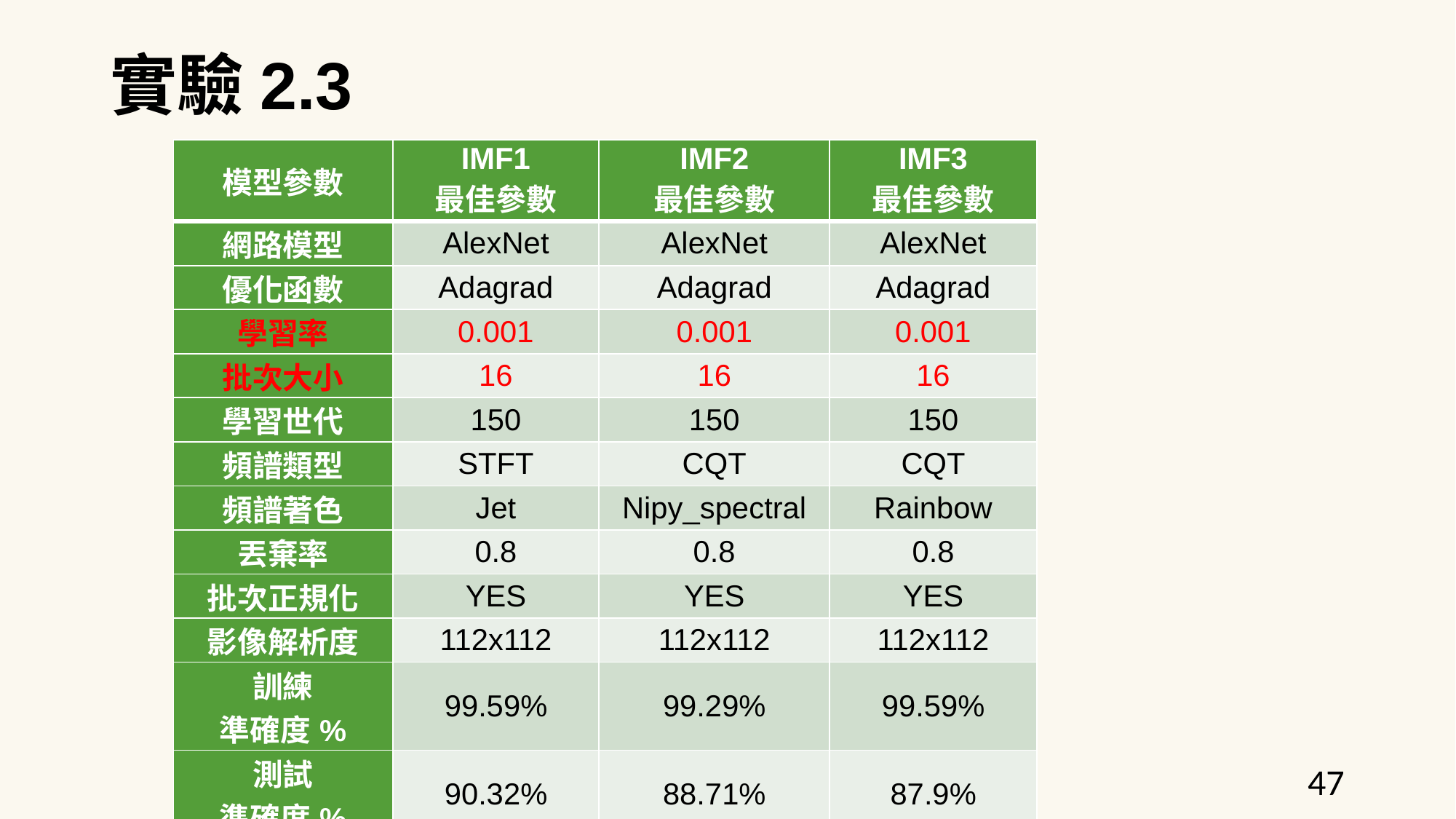

實驗2.3
| 模型參數 | IMF1 最佳參數 | IMF2 最佳參數 | IMF3 最佳參數 |
| --- | --- | --- | --- |
| 網路模型 | AlexNet | AlexNet | AlexNet |
| 優化函數 | Adagrad | Adagrad | Adagrad |
| 學習率 | 0.001 | 0.001 | 0.001 |
| 批次大小 | 16 | 16 | 16 |
| 學習世代 | 150 | 150 | 150 |
| 頻譜類型 | STFT | CQT | CQT |
| 頻譜著色 | Jet | Nipy\_spectral | Rainbow |
| 丟棄率 | 0.8 | 0.8 | 0.8 |
| 批次正規化 | YES | YES | YES |
| 影像解析度 | 112x112 | 112x112 | 112x112 |
| 訓練 準確度% | 99.59% | 99.29% | 99.59% |
| 測試 準確度% | 90.32% | 88.71% | 87.9% |
47